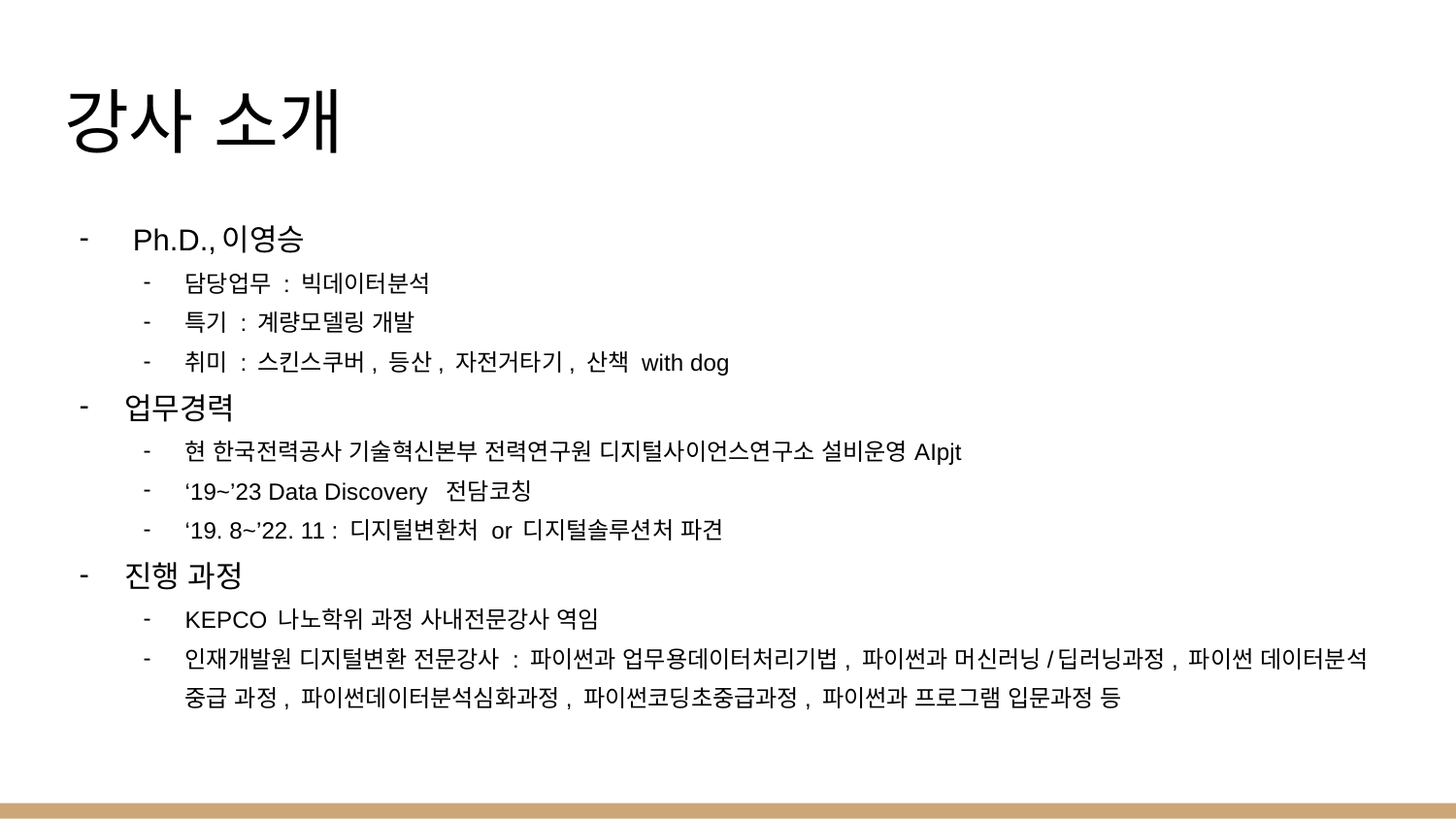

# 강사 소개
 Ph.D.,이영승
담당업무 : 빅데이터분석
특기 : 계량모델링 개발
취미 : 스킨스쿠버, 등산, 자전거타기, 산책 with dog
업무경력
현 한국전력공사 기술혁신본부 전력연구원 디지털사이언스연구소 설비운영AIpjt
‘19~’23 Data Discovery  전담코칭
‘19. 8~’22. 11 : 디지털변환처 or 디지털솔루션처 파견
진행 과정
KEPCO 나노학위 과정 사내전문강사 역임
인재개발원 디지털변환 전문강사 : 파이썬과 업무용데이터처리기법, 파이썬과 머신러닝/딥러닝과정, 파이썬 데이터분석 중급 과정, 파이썬데이터분석심화과정, 파이썬코딩초중급과정, 파이썬과 프로그램 입문과정 등